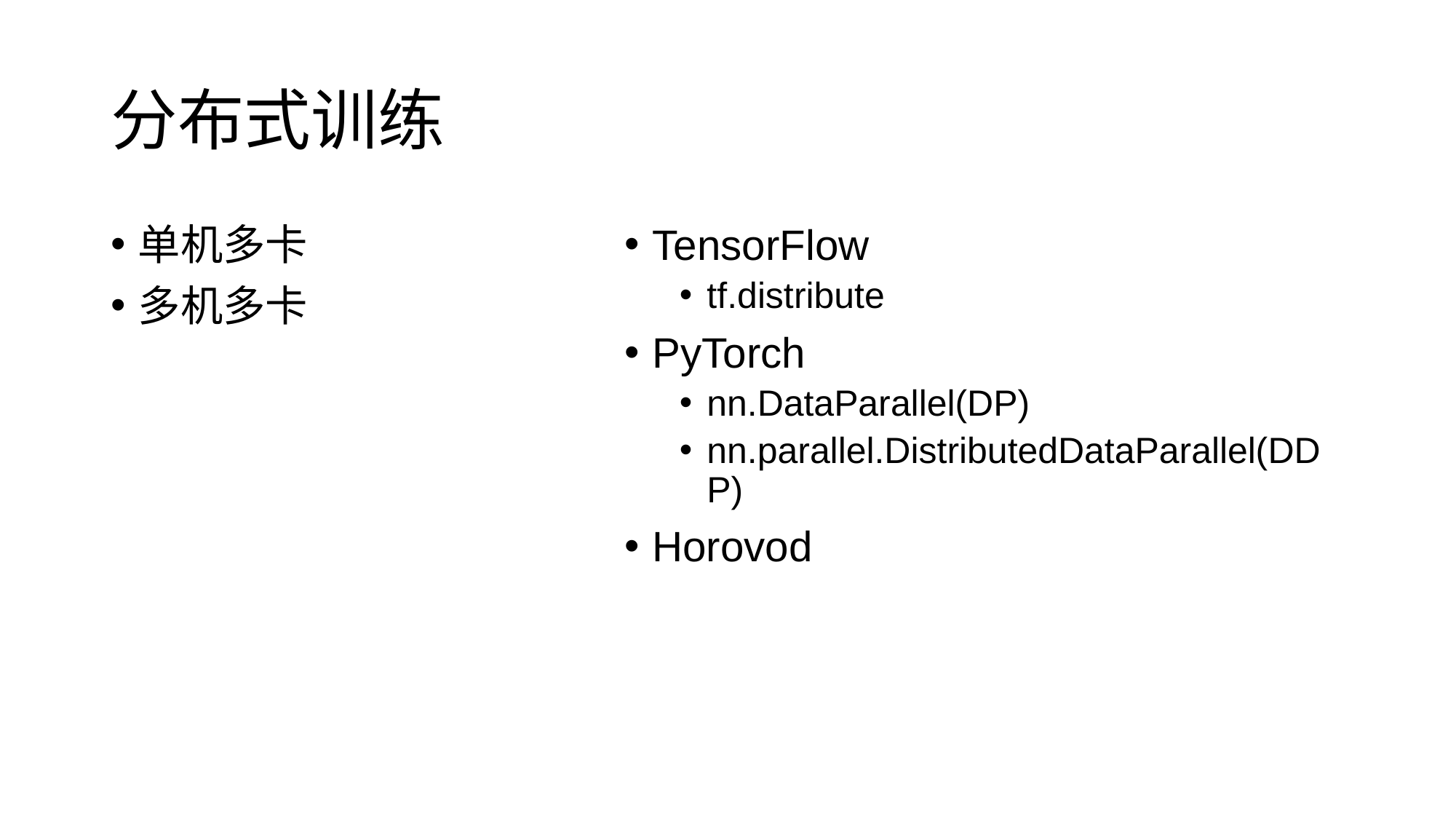

# 分布式训练
单机多卡
多机多卡
TensorFlow
tf.distribute
PyTorch
nn.DataParallel(DP)
nn.parallel.DistributedDataParallel(DDP)
Horovod